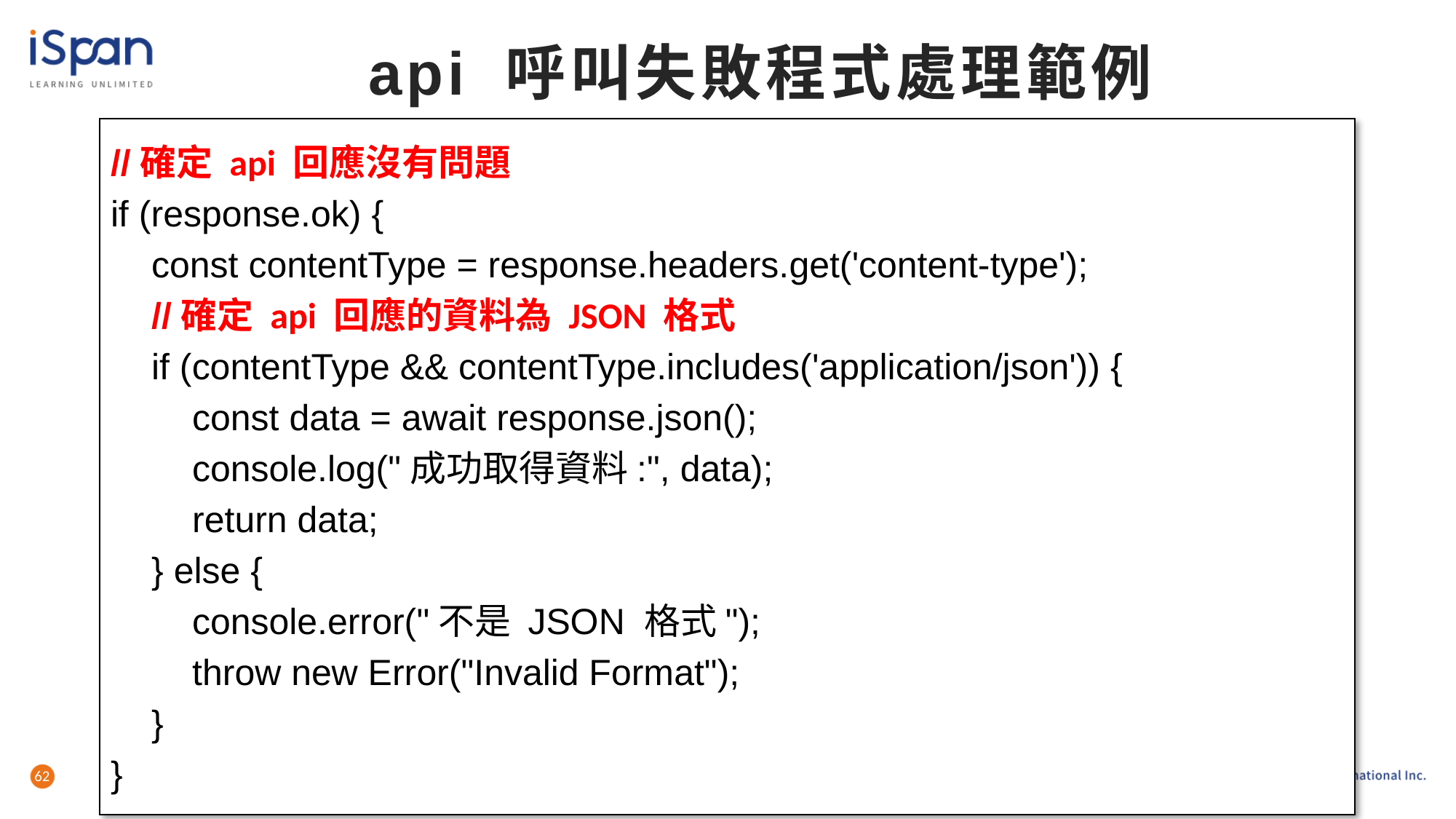

# api 呼叫失敗程式處理範例
//確定 api 回應沒有問題
if (response.ok) {
    const contentType = response.headers.get('content-type');
    //確定 api 回應的資料為 JSON 格式
    if (contentType && contentType.includes('application/json')) {
        const data = await response.json();
        console.log("成功取得資料:", data);
        return data;
    } else {
        console.error("不是 JSON 格式");
        throw new Error("Invalid Format");
    }
}

62